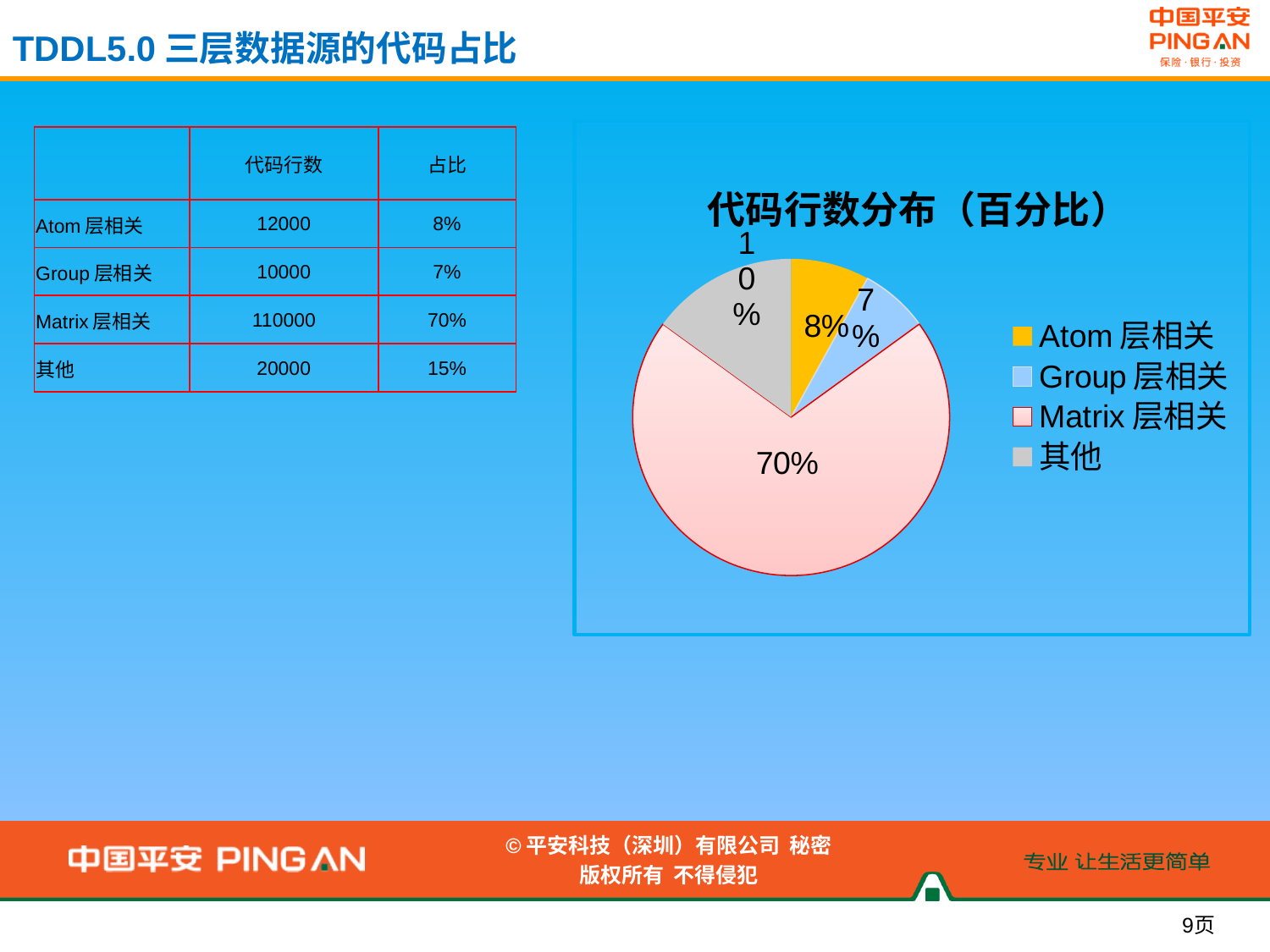

TDDL5.0三层数据源的代码占比

### Chart: 代码行数分布（百分比）

| Category | 代码行数 |
|---|---|
| Atom层相关 | 8.0 |
| Group层相关 | 7.0 |
| Matrix层相关 | 70.0 |
| 其他 | 15.0 |
|  | 代码行数 | 占比 |
| --- | --- | --- |
| Atom层相关 | 12000 | 8% |
| Group层相关 | 10000 | 7% |
| Matrix层相关 | 110000 | 70% |
| 其他 | 20000 | 15% |